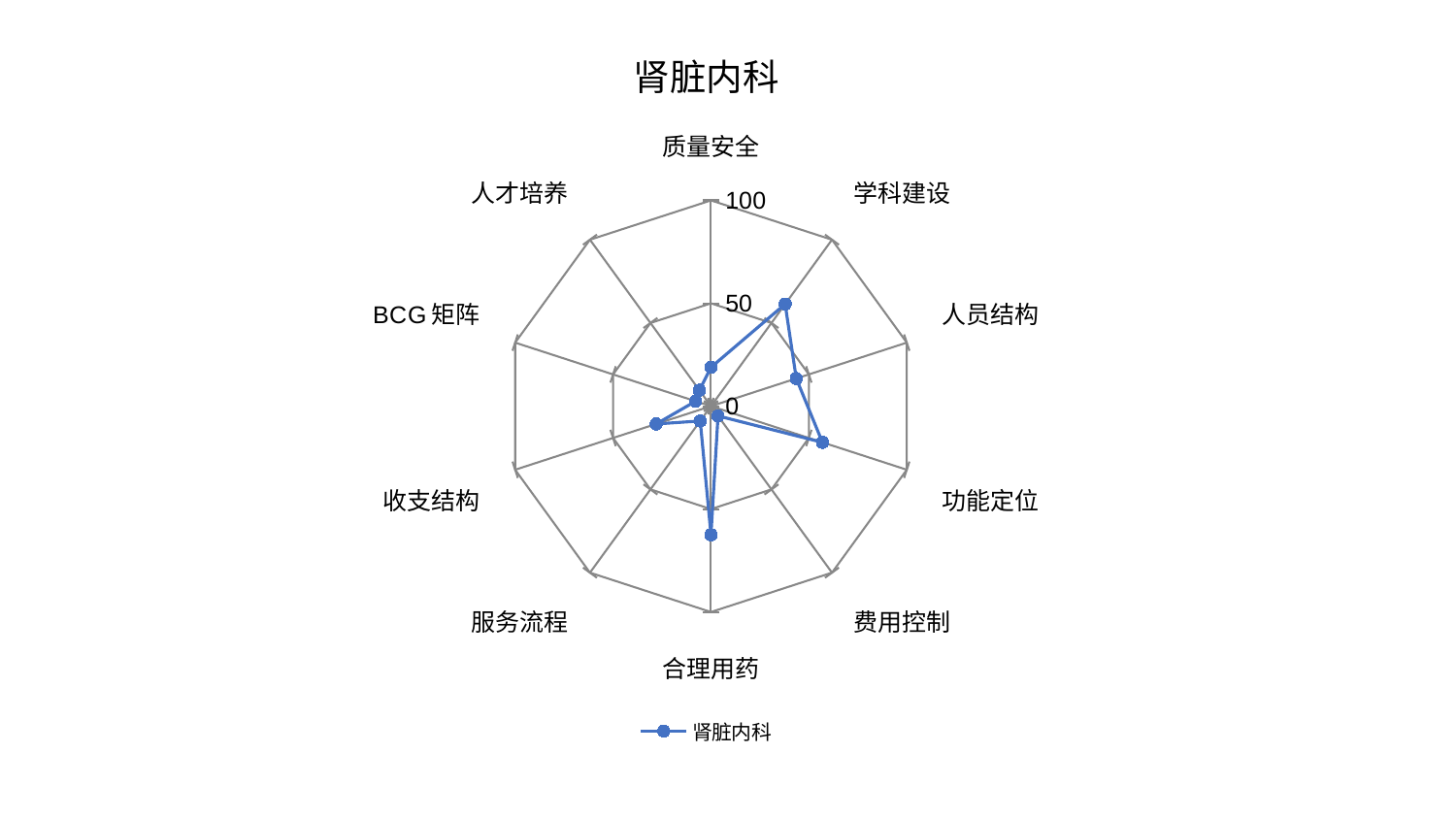

### Chart: 肾脏内科

| Category | 肾脏内科 |
|---|---|
| 质量安全 | 18.89172502584815 |
| 学科建设 | 61.33360476703527 |
| 人员结构 | 43.57482940119198 |
| 功能定位 | 56.937894251305465 |
| 费用控制 | 5.853914191194315 |
| 合理用药 | 62.48945069631917 |
| 服务流程 | 8.88472873857314 |
| 收支结构 | 27.965534612623568 |
| BCG矩阵 | 7.821491425863195 |
| 人才培养 | 9.578131288203856 |
128